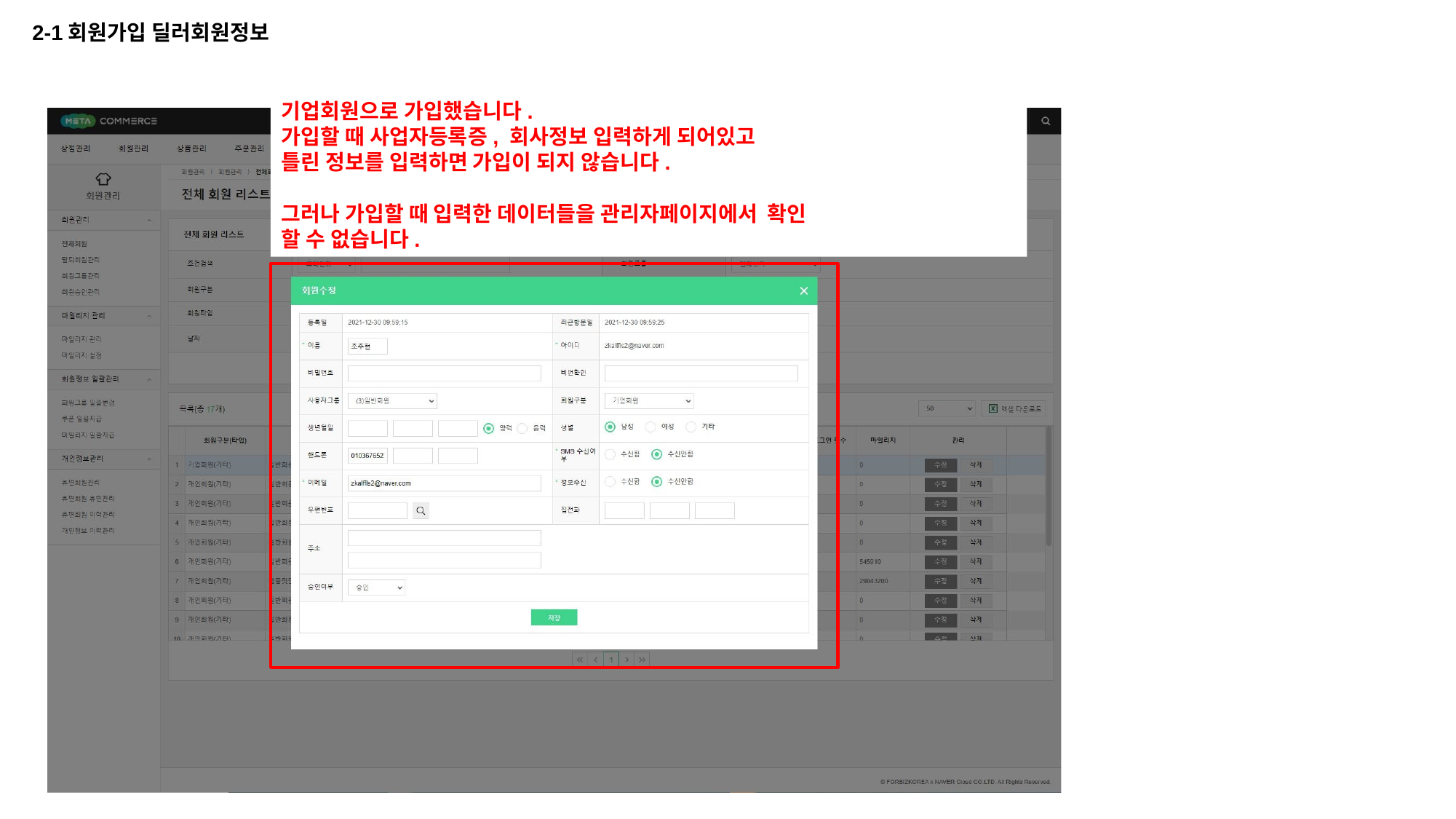

2-1회원가입 딜러회원정보

기업회원으로 가입했습니다.
가입할 때 사업자등록증, 회사정보 입력하게 되어있고  틀린 정보를 입력하면 가입이 되지 않습니다.

그러나 가입할 때 입력한 데이터들을 관리자페이지에서  확인 할 수 없습니다.